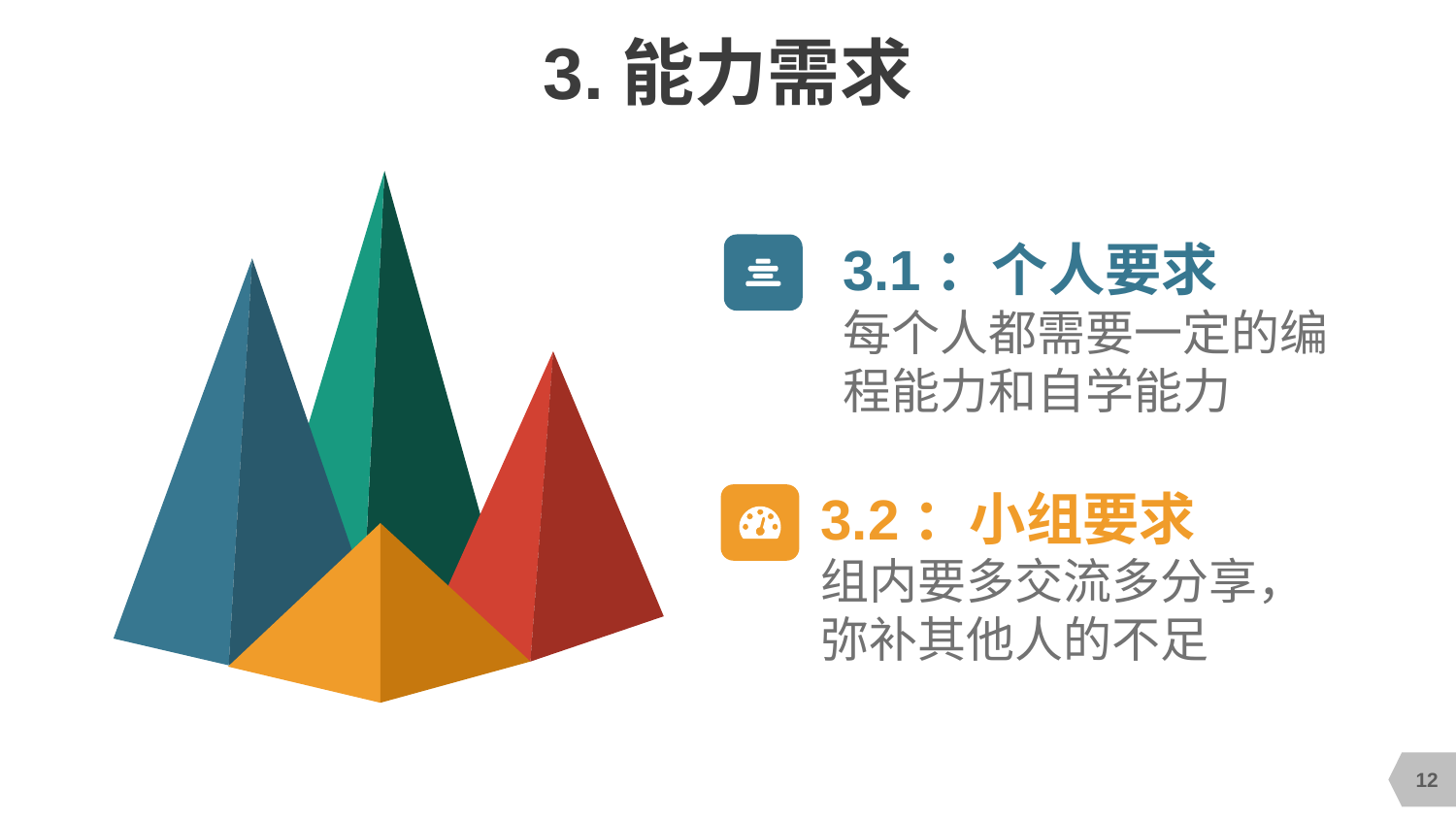

# 3.能力需求

3.1：个人要求
每个人都需要一定的编程能力和自学能力

3.2：小组要求
组内要多交流多分享，弥补其他人的不足

12